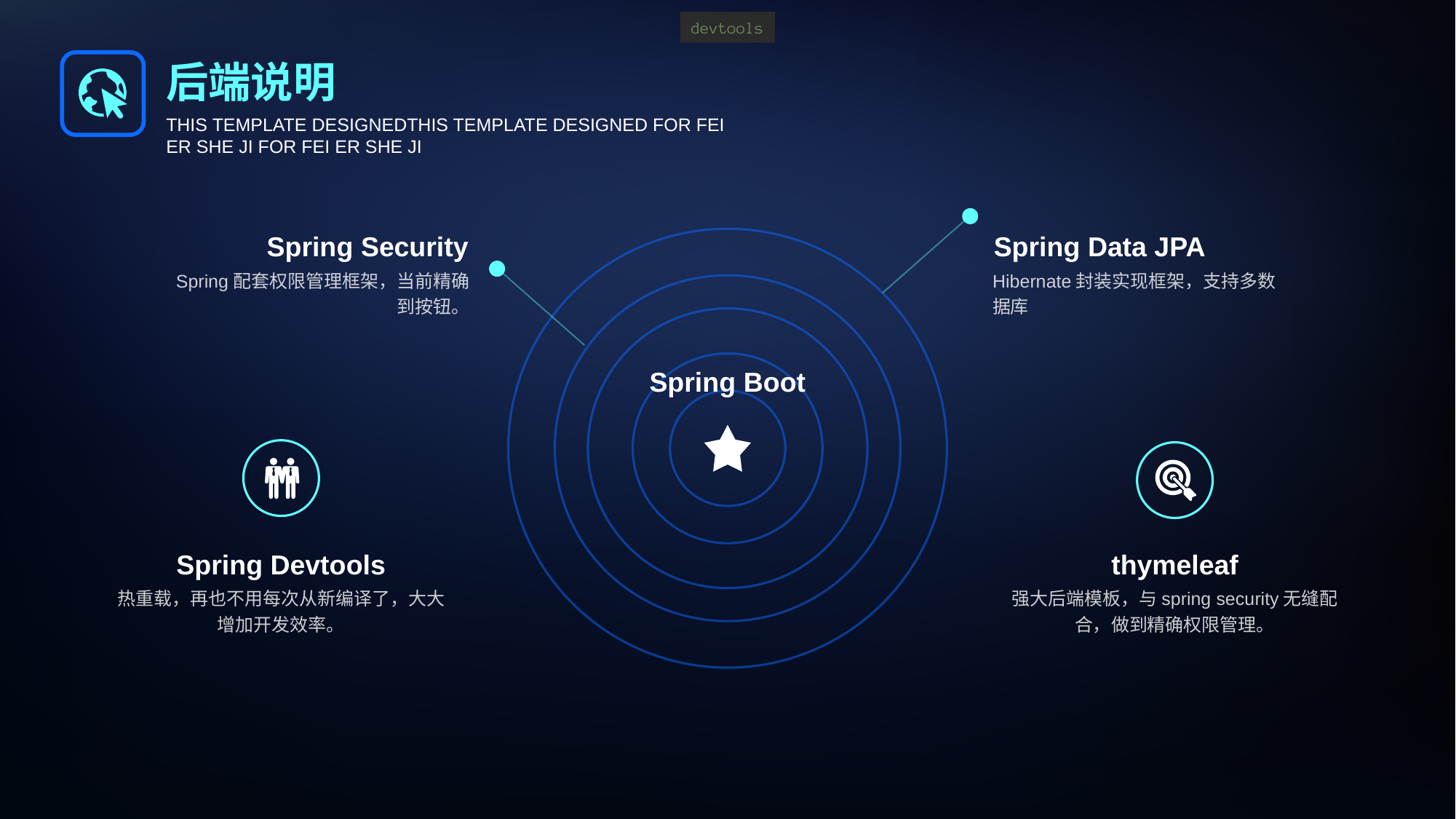

devtools
后端说明
THIS TEMPLATE DESIGNEDTHIS TEMPLATE DESIGNED FOR FEI ER SHE JI FOR FEI ER SHE JI

Spring Security
Spring配套权限管理框架，当前精确到按钮。
Spring Data JPA
Hibernate封装实现框架，支持多数据库

Spring Boot

Spring Devtools
热重载，再也不用每次从新编译了，大大增加开发效率。
thymeleaf
强大后端模板，与spring security无缝配合，做到精确权限管理。